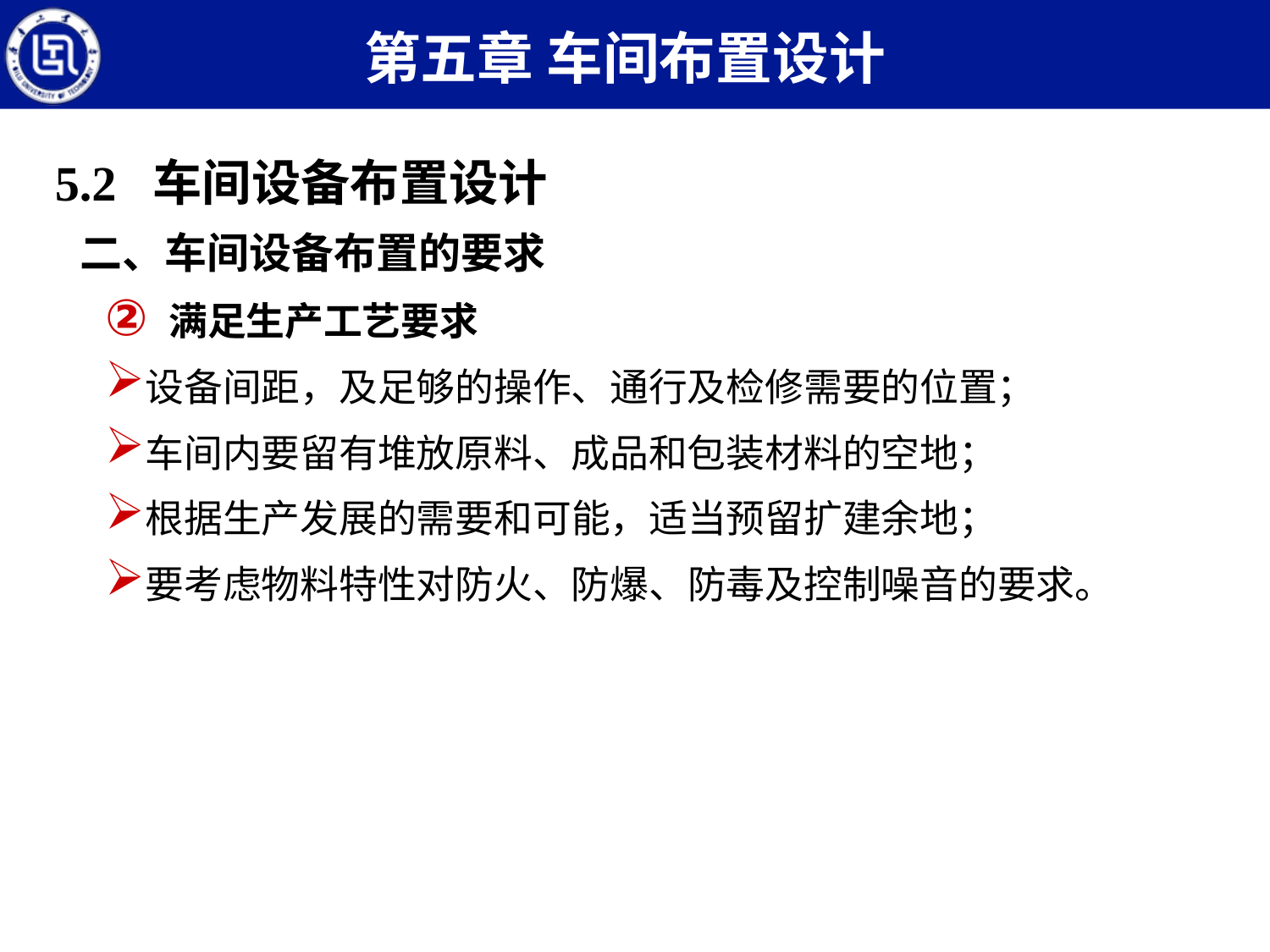

第五章 车间布置设计
5.2  车间设备布置设计
二、车间设备布置的要求
满足生产工艺要求
设备间距，及足够的操作、通行及检修需要的位置；
车间内要留有堆放原料、成品和包装材料的空地；
根据生产发展的需要和可能，适当预留扩建余地；
要考虑物料特性对防火、防爆、防毒及控制噪音的要求。